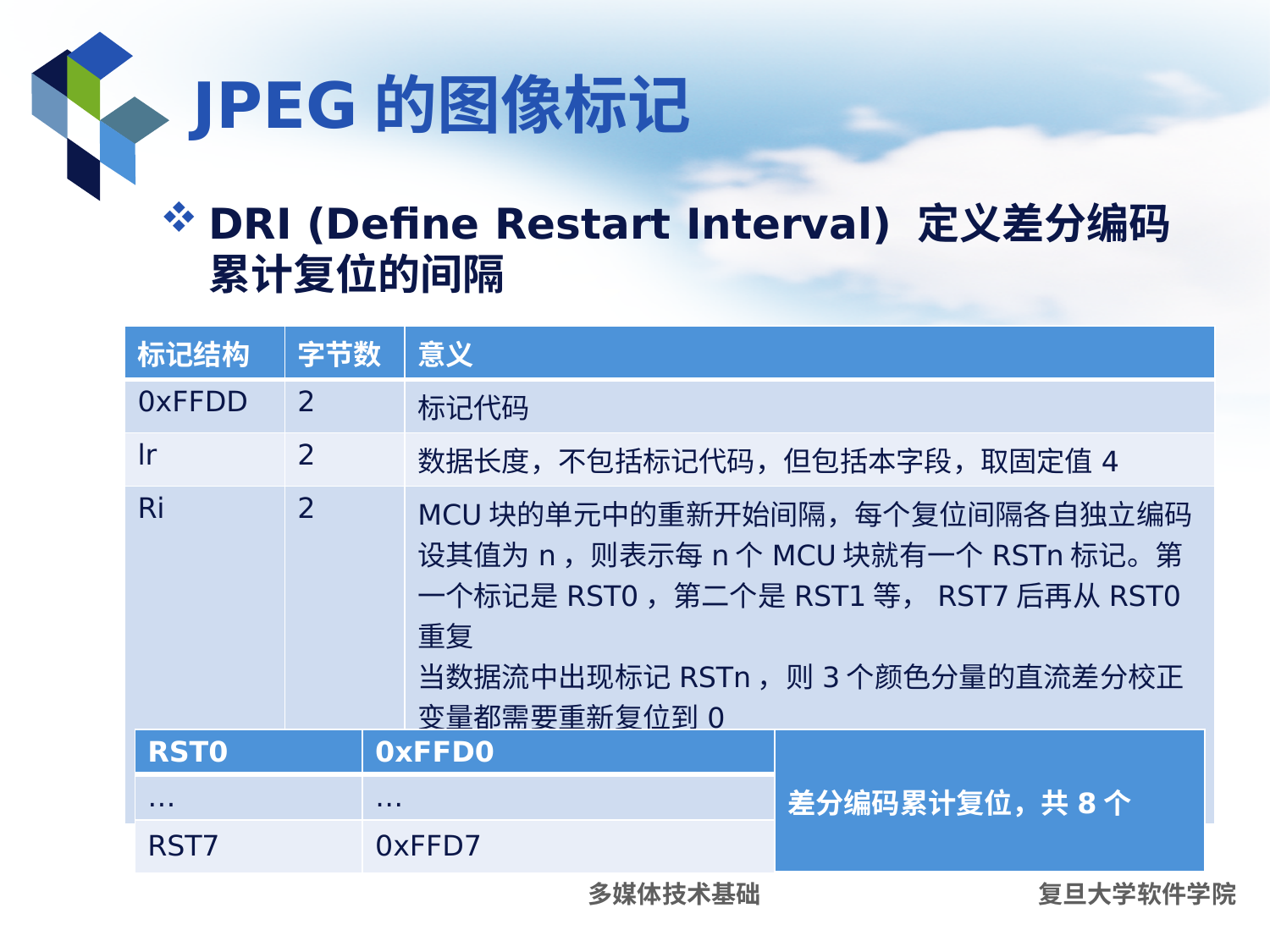

# JPEG的图像标记
DRI (Define Restart Interval) 定义差分编码累计复位的间隔
| 标记结构 | 字节数 | 意义 |
| --- | --- | --- |
| 0xFFDD | 2 | 标记代码 |
| lr | 2 | 数据长度，不包括标记代码，但包括本字段，取固定值4 |
| Ri | 2 | MCU块的单元中的重新开始间隔，每个复位间隔各自独立编码 设其值为n，则表示每n个MCU块就有一个RSTn标记。第一个标记是RST0，第二个是RST1等，RST7后再从RST0重复 当数据流中出现标记RSTn，则3个颜色分量的直流差分校正变量都需要重新复位到0 如果没有本标记段，或间隔值为0时，就表示不存在重开始间隔 |
| RST0 | 0xFFD0 | 差分编码累计复位，共8个 |
| --- | --- | --- |
| … | … |  |
| RST7 | 0xFFD7 |  |
多媒体技术基础